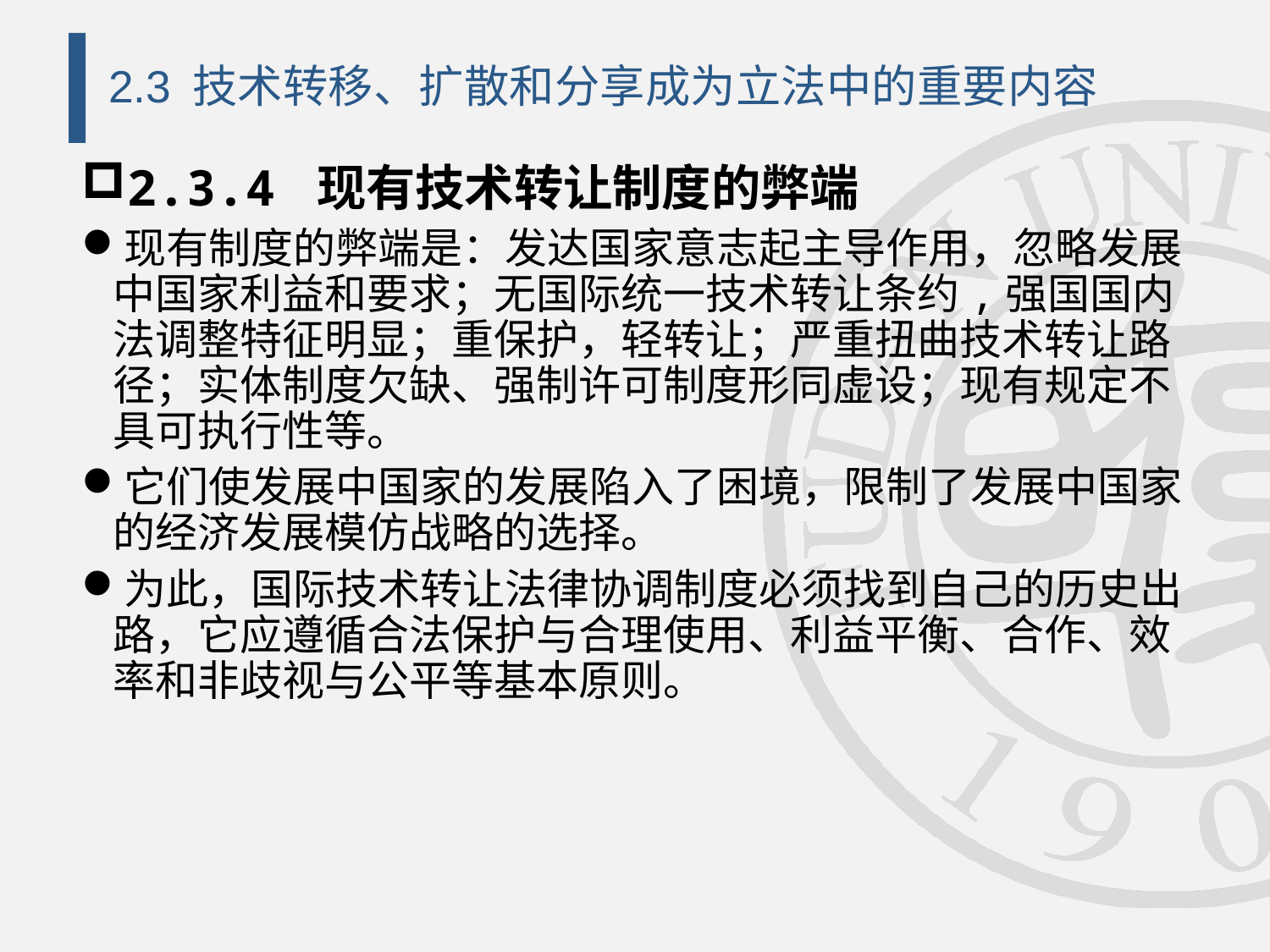

# 2.3 技术转移、扩散和分享成为立法中的重要内容
2.3.4 现有技术转让制度的弊端
现有制度的弊端是：发达国家意志起主导作用，忽略发展中国家利益和要求；无国际统一技术转让条约,强国国内法调整特征明显；重保护，轻转让；严重扭曲技术转让路径；实体制度欠缺、强制许可制度形同虚设；现有规定不具可执行性等。
它们使发展中国家的发展陷入了困境，限制了发展中国家的经济发展模仿战略的选择。
为此，国际技术转让法律协调制度必须找到自己的历史出路，它应遵循合法保护与合理使用、利益平衡、合作、效率和非歧视与公平等基本原则。